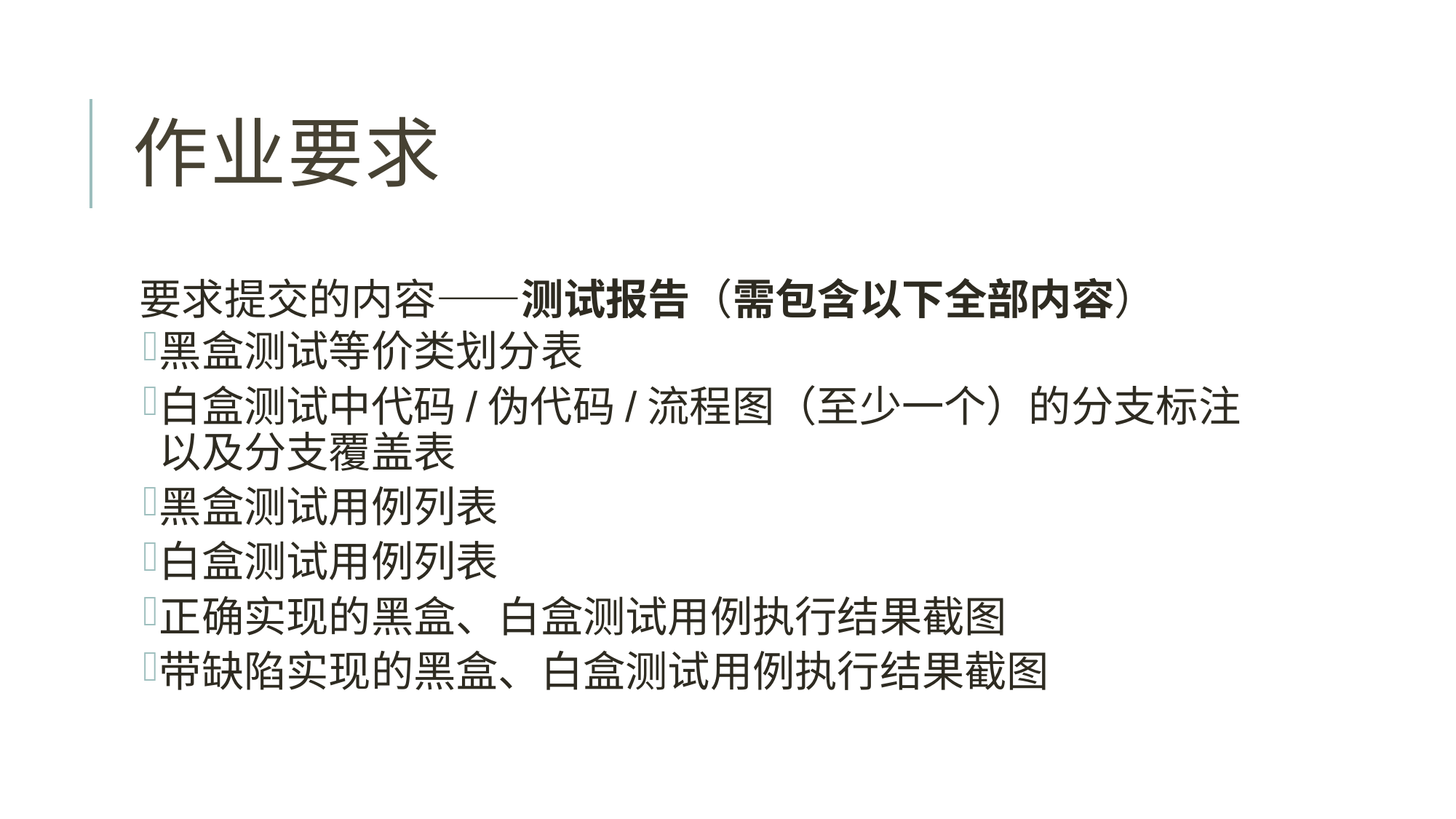

# 作业要求
要求提交的内容——测试报告（需包含以下全部内容）
黑盒测试等价类划分表
白盒测试中代码/伪代码/流程图（至少一个）的分支标注以及分支覆盖表
黑盒测试用例列表
白盒测试用例列表
正确实现的黑盒、白盒测试用例执行结果截图
带缺陷实现的黑盒、白盒测试用例执行结果截图